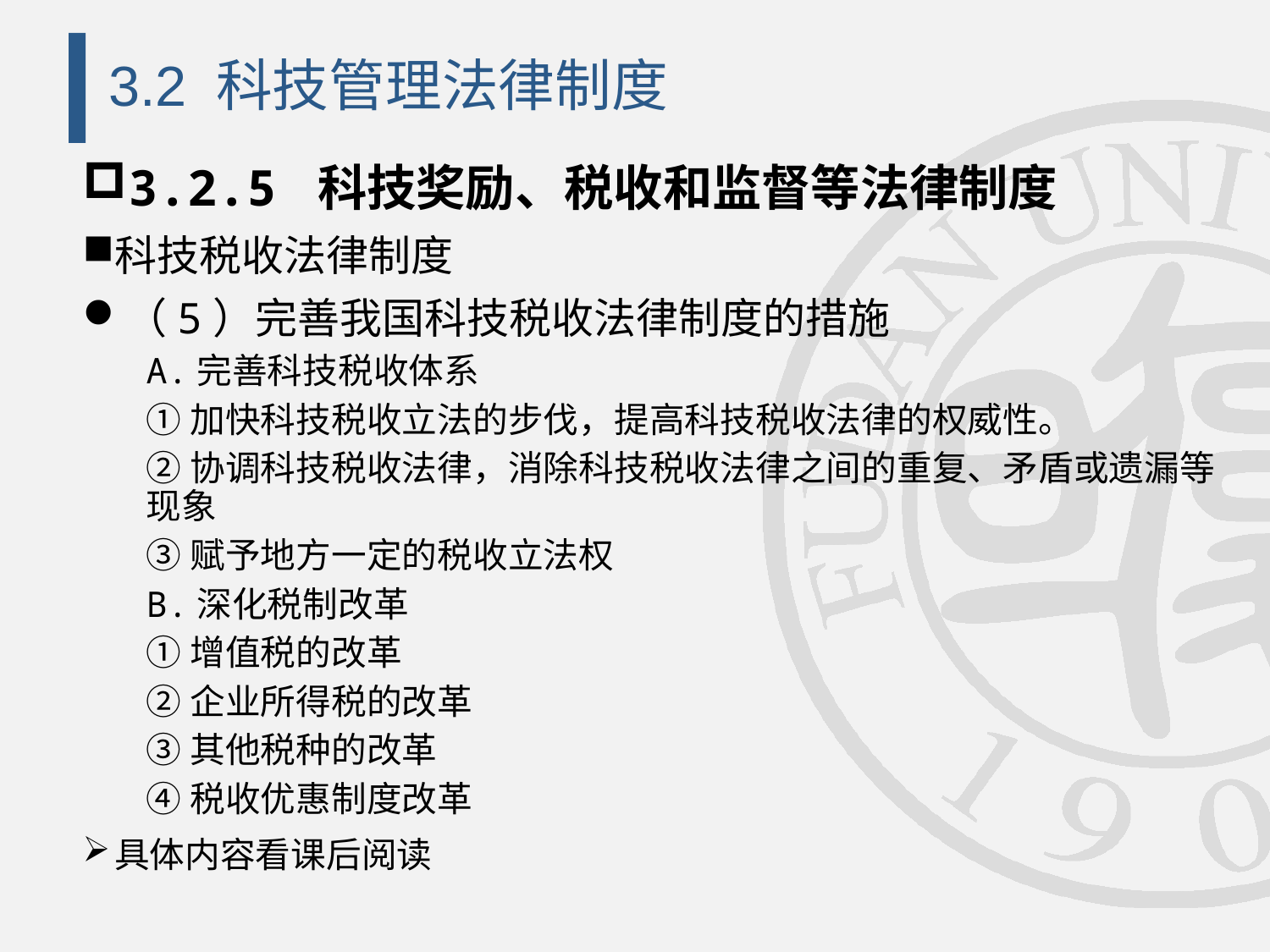

# 3.2 科技管理法律制度
3.2.5 科技奖励、税收和监督等法律制度
科技税收法律制度
（5）完善我国科技税收法律制度的措施
A.完善科技税收体系
①加快科技税收立法的步伐，提高科技税收法律的权威性。
②协调科技税收法律，消除科技税收法律之间的重复、矛盾或遗漏等现象
③赋予地方一定的税收立法权
B.深化税制改革
①增值税的改革
②企业所得税的改革
③其他税种的改革
④税收优惠制度改革
具体内容看课后阅读